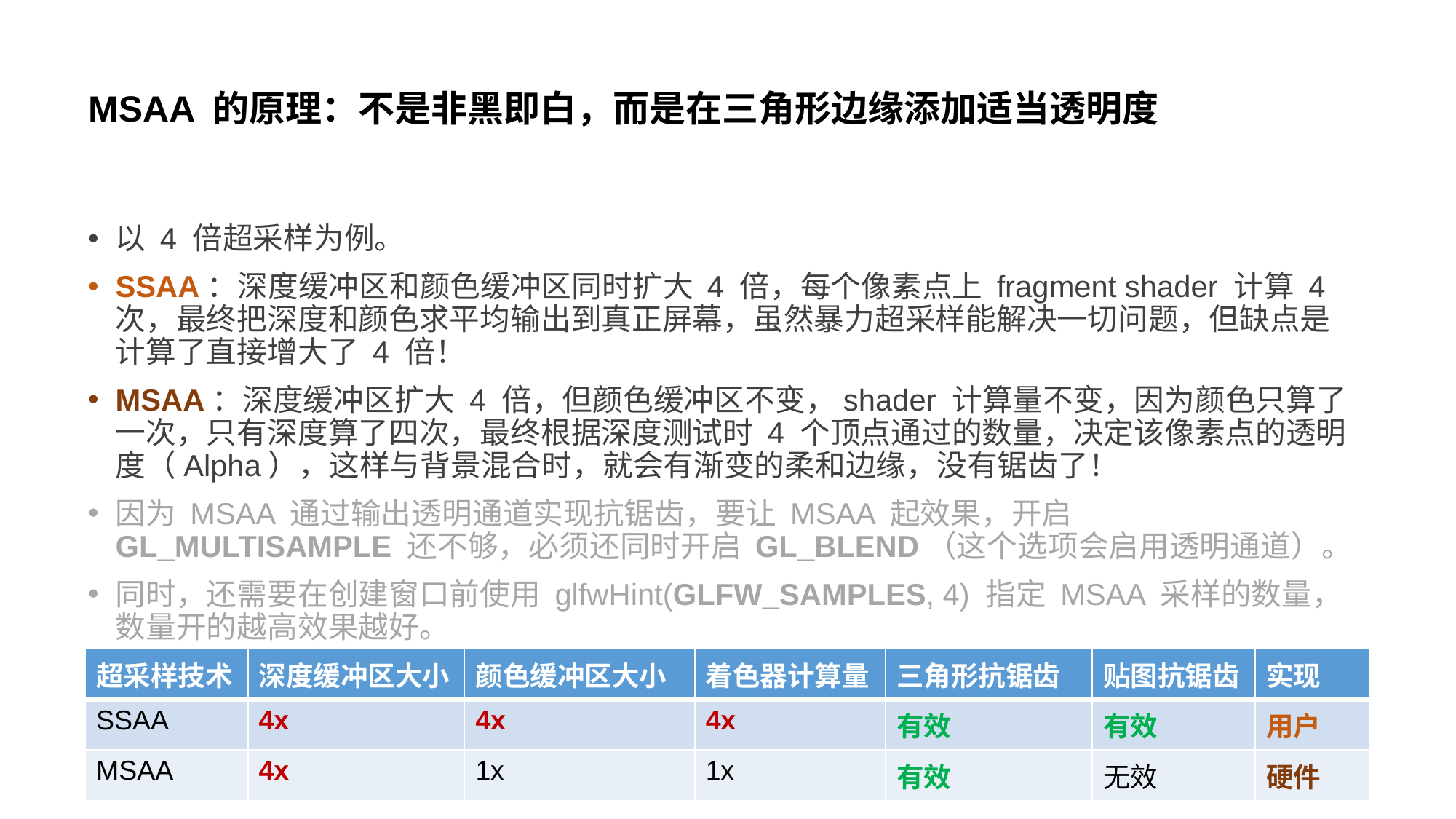

# MSAA 的原理：不是非黑即白，而是在三角形边缘添加适当透明度
以 4 倍超采样为例。
SSAA：深度缓冲区和颜色缓冲区同时扩大 4 倍，每个像素点上 fragment shader 计算 4 次，最终把深度和颜色求平均输出到真正屏幕，虽然暴力超采样能解决一切问题，但缺点是计算了直接增大了 4 倍！
MSAA：深度缓冲区扩大 4 倍，但颜色缓冲区不变，shader 计算量不变，因为颜色只算了一次，只有深度算了四次，最终根据深度测试时 4 个顶点通过的数量，决定该像素点的透明度（Alpha），这样与背景混合时，就会有渐变的柔和边缘，没有锯齿了！
因为 MSAA 通过输出透明通道实现抗锯齿，要让 MSAA 起效果，开启 GL_MULTISAMPLE 还不够，必须还同时开启 GL_BLEND（这个选项会启用透明通道）。
同时，还需要在创建窗口前使用 glfwHint(GLFW_SAMPLES, 4) 指定 MSAA 采样的数量，数量开的越高效果越好。
| 超采样技术 | 深度缓冲区大小 | 颜色缓冲区大小 | 着色器计算量 | 三角形抗锯齿 | 贴图抗锯齿 | 实现 |
| --- | --- | --- | --- | --- | --- | --- |
| SSAA | 4x | 4x | 4x | 有效 | 有效 | 用户 |
| MSAA | 4x | 1x | 1x | 有效 | 无效 | 硬件 |